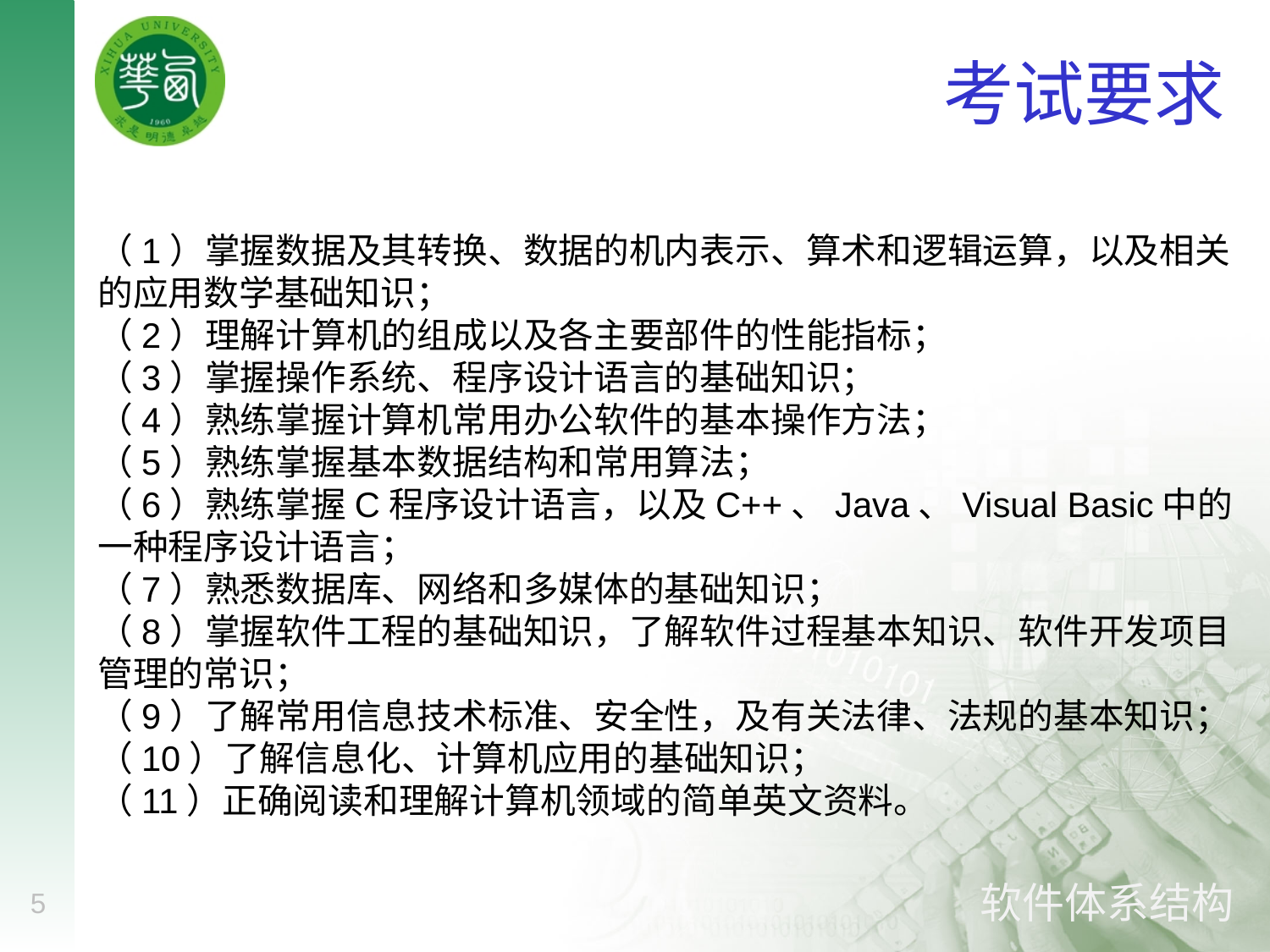

# 考试要求
（1）掌握数据及其转换、数据的机内表示、算术和逻辑运算，以及相关的应用数学基础知识；
（2）理解计算机的组成以及各主要部件的性能指标；
（3）掌握操作系统、程序设计语言的基础知识；
（4）熟练掌握计算机常用办公软件的基本操作方法；
（5）熟练掌握基本数据结构和常用算法；
（6）熟练掌握C程序设计语言，以及C++、Java、Visual Basic中的一种程序设计语言；
（7）熟悉数据库、网络和多媒体的基础知识；
（8）掌握软件工程的基础知识，了解软件过程基本知识、软件开发项目管理的常识；
（9）了解常用信息技术标准、安全性，及有关法律、法规的基本知识；
（10）了解信息化、计算机应用的基础知识；
（11）正确阅读和理解计算机领域的简单英文资料。

5